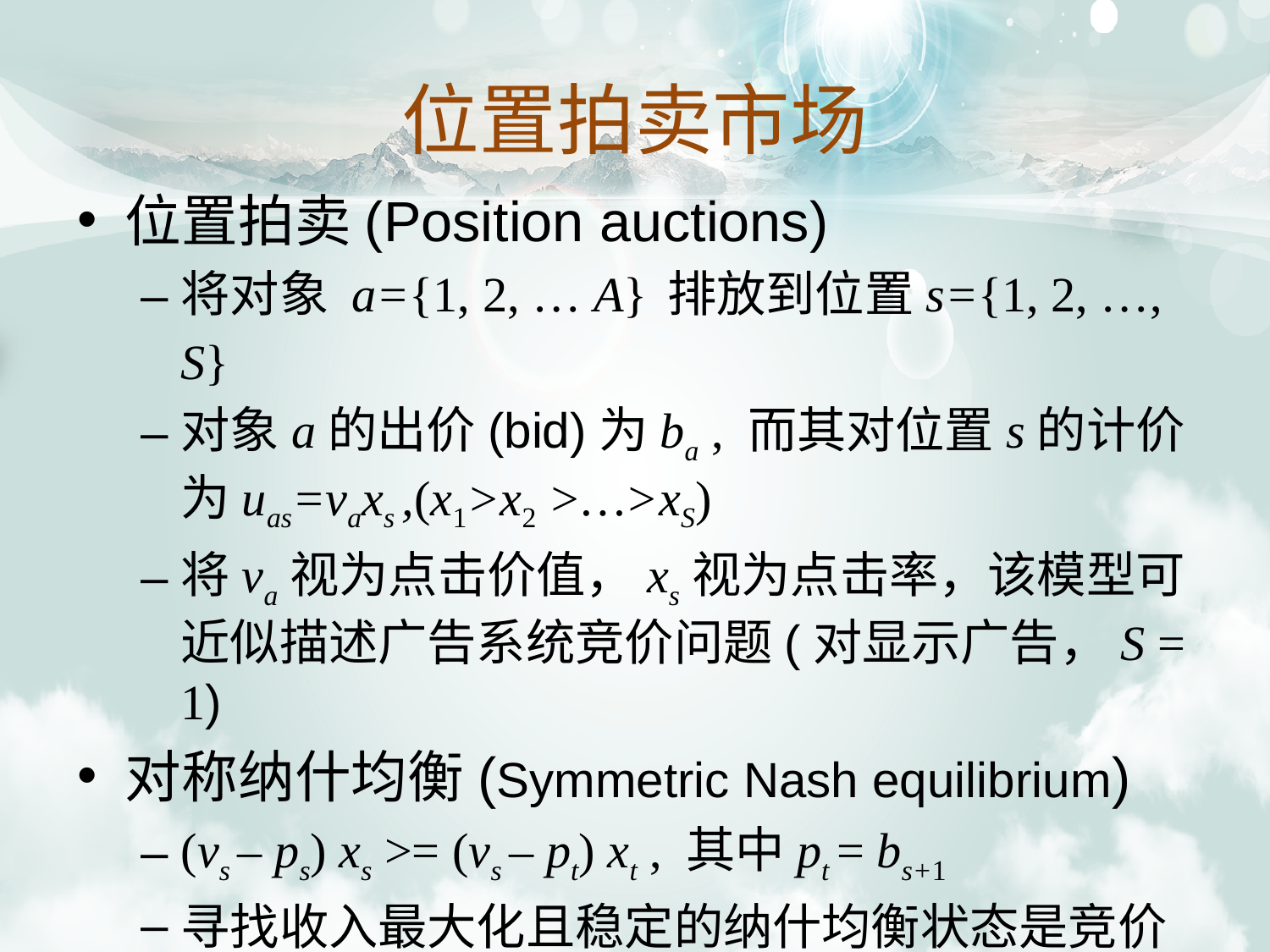

# 位置拍卖市场
位置拍卖(Position auctions)
将对象 a={1, 2, … A} 排放到位置s={1, 2, …, S}
对象a的出价(bid)为ba , 而其对位置s的计价为uas=vaxs ,(x1>x2 >…>xS)
将va视为点击价值，xs视为点击率，该模型可近似描述广告系统竞价问题(对显示广告，S = 1)
对称纳什均衡(Symmetric Nash equilibrium)
(vs – ps) xs >= (vs – pt) xt , 其中pt = bs+1
寻找收入最大化且稳定的纳什均衡状态是竞价系统设计的关键